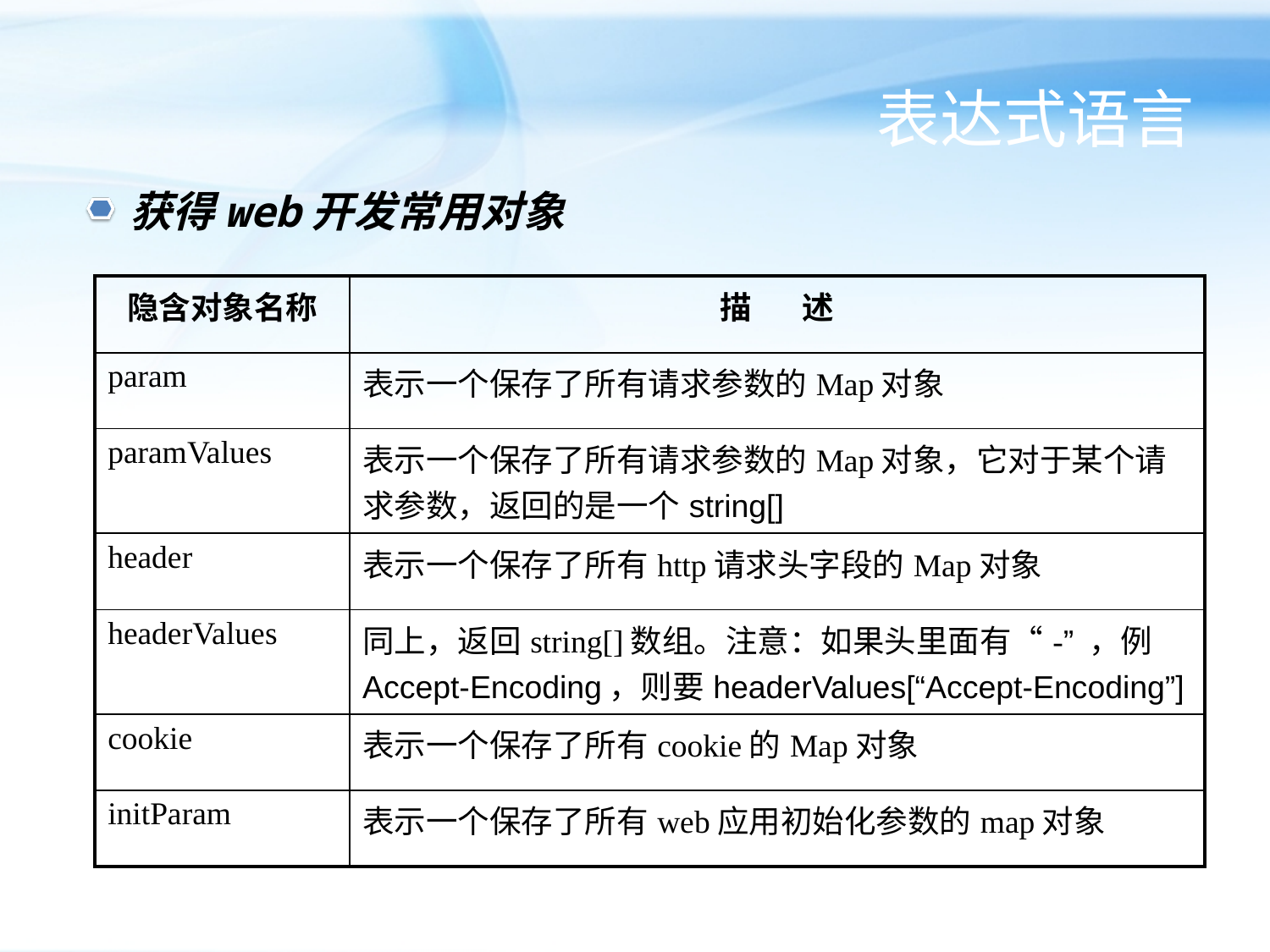

# 表达式语言
获得web开发常用对象
| 隐含对象名称 | 描 述 |
| --- | --- |
| param | 表示一个保存了所有请求参数的Map对象 |
| paramValues | 表示一个保存了所有请求参数的Map对象，它对于某个请求参数，返回的是一个string[] |
| header | 表示一个保存了所有http请求头字段的Map对象 |
| headerValues | 同上，返回string[]数组。注意：如果头里面有“-” ，例Accept-Encoding，则要headerValues[“Accept-Encoding”] |
| cookie | 表示一个保存了所有cookie的Map对象 |
| initParam | 表示一个保存了所有web应用初始化参数的map对象 |